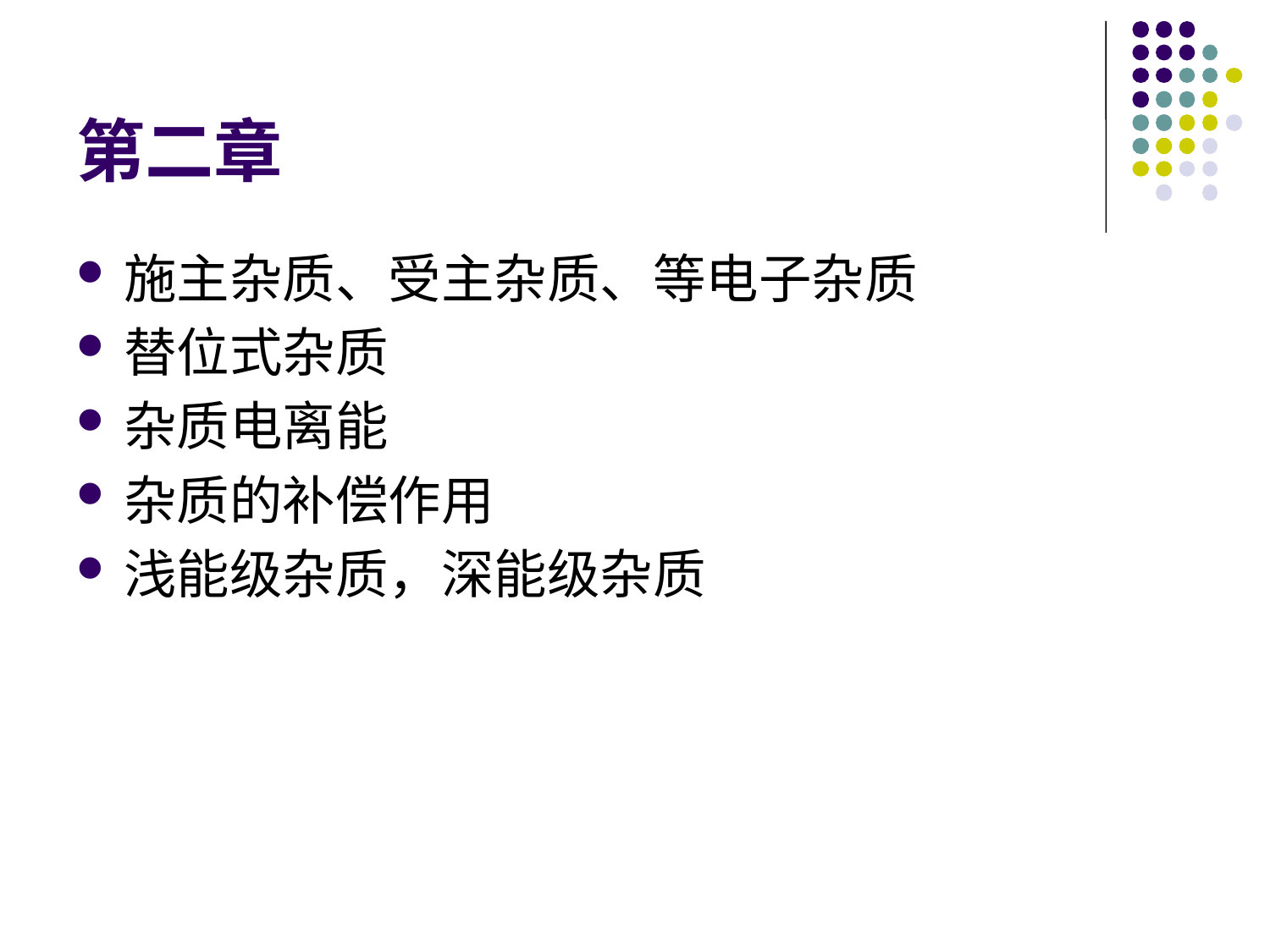

# 第二章
施主杂质、受主杂质、等电子杂质
替位式杂质
杂质电离能
杂质的补偿作用
浅能级杂质，深能级杂质